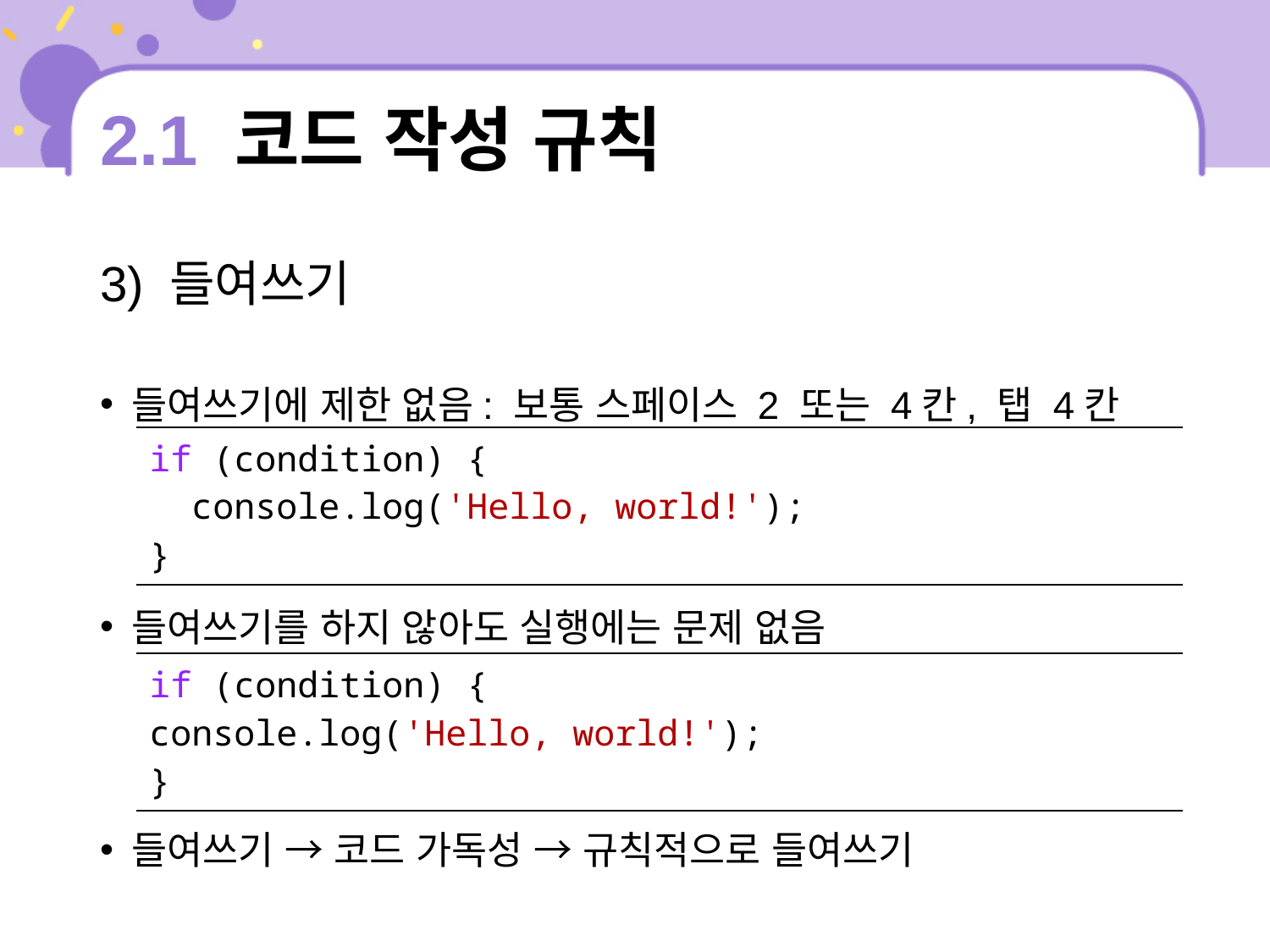

# 2.1 코드 작성 규칙
3) 들여쓰기
들여쓰기에 제한 없음: 보통 스페이스 2 또는 4칸, 탭 4칸

들여쓰기를 하지 않아도 실행에는 문제 없음

들여쓰기 → 코드 가독성 → 규칙적으로 들여쓰기
| if (condition) { console.log('Hello, world!'); } |
| --- |
| if (condition) { console.log('Hello, world!'); } |
| --- |